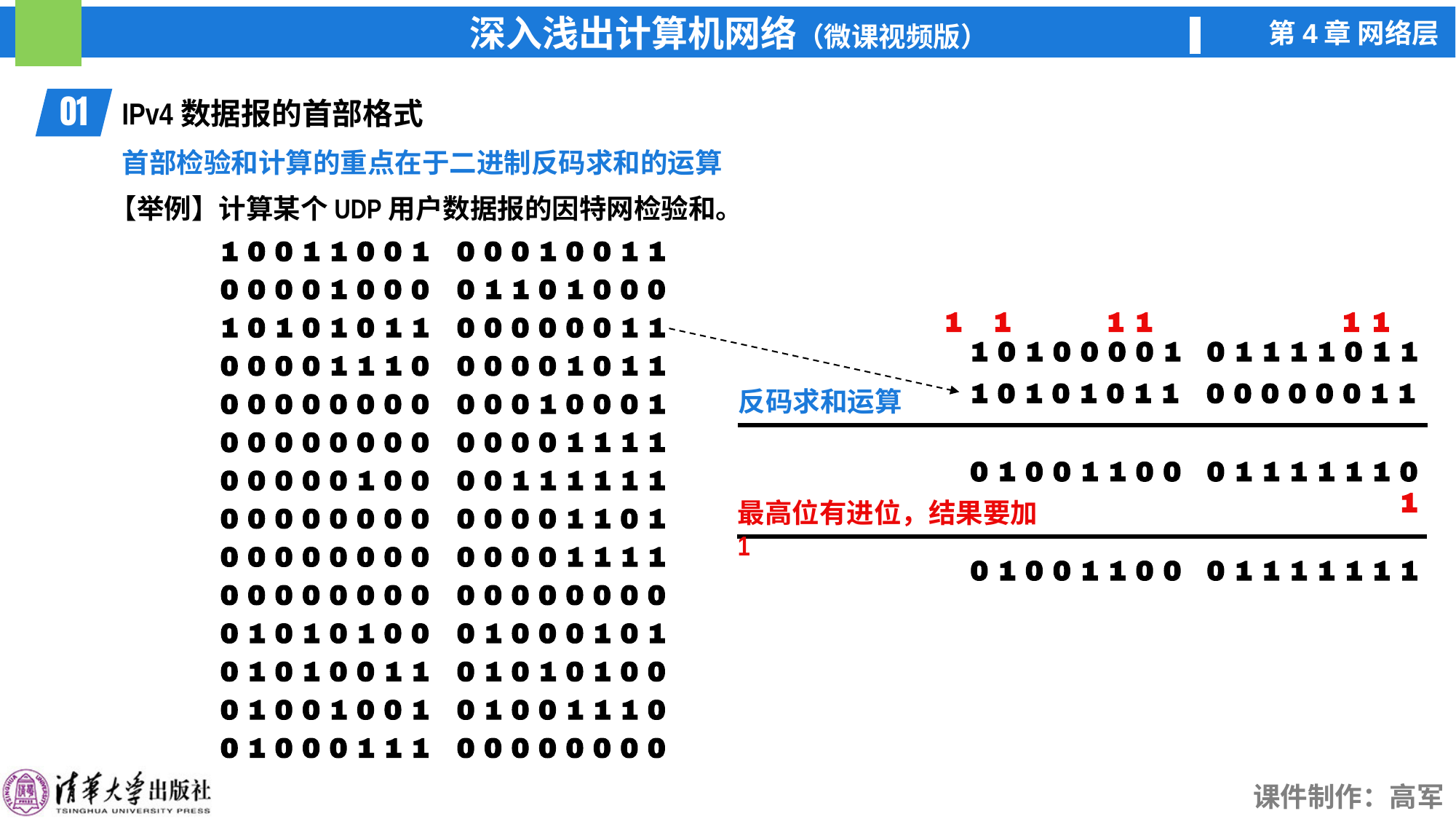

01
IPv4数据报的首部格式
首部检验和计算的重点在于二进制反码求和的运算
【举例】计算某个UDP用户数据报的因特网检验和。
10011001 00010011
00001000 01101000
1
1
1
1
1
1
10101011 00000011
1
0
1
0
0
0
0
1
0
1
1
1
1
0
1
1
00001110 00001011
10101011 00000011
反码求和运算
00000000 00010001
00000000 00001111
0
1
0
0
1
1
0
0
0
1
1
1
1
1
1
0
00000100 00111111
1
最高位有进位，结果要加1
00000000 00001101
00000000 00001111
0
1
0
0
1
1
0
0
0
1
1
1
1
1
1
1
00000000 00000000
01010100 01000101
01010011 01010100
01001001 01001110
01000111 00000000